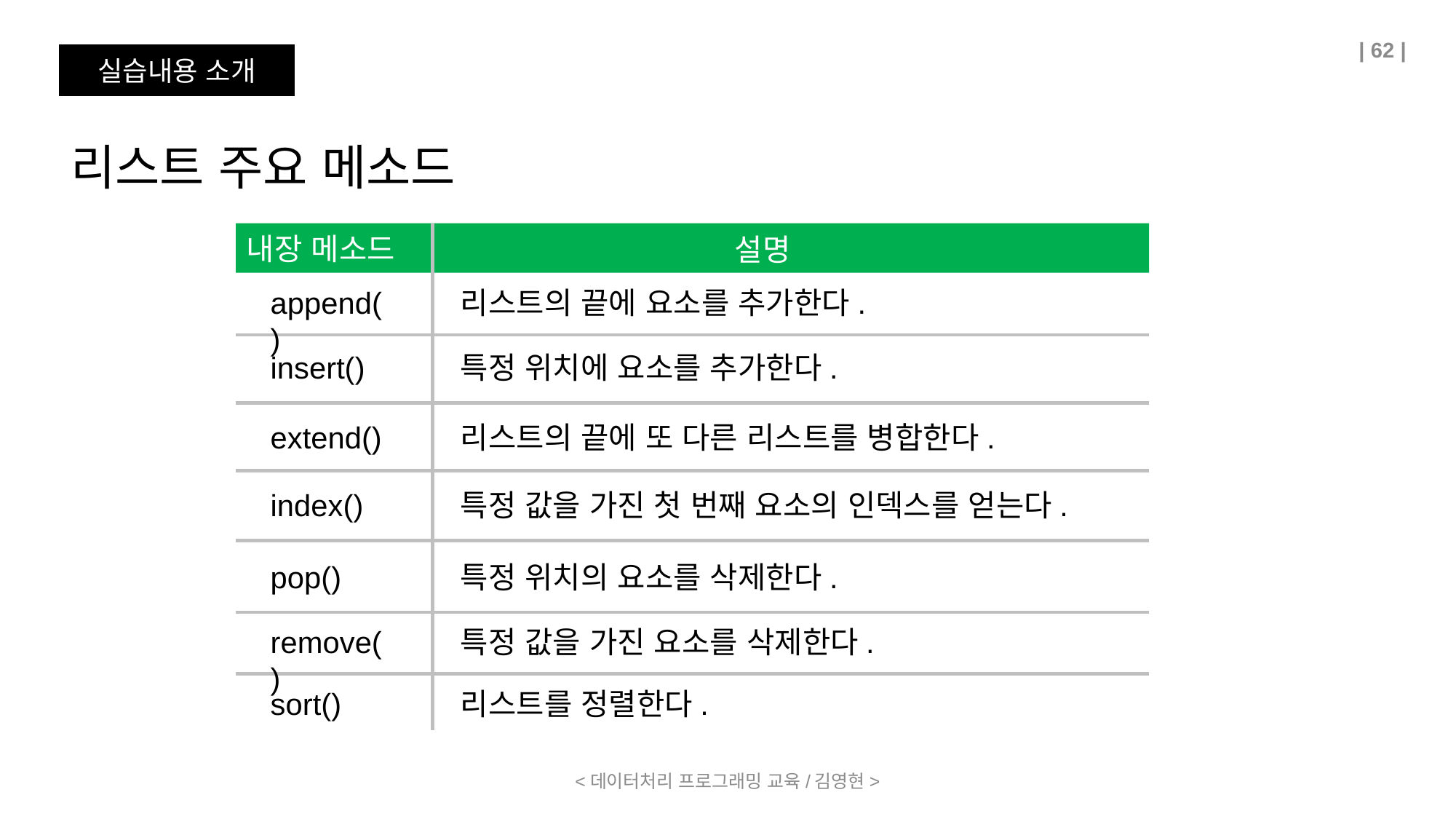

| 62 |
실습내용 소개
리스트 주요 메소드
내장 메소드
설명
append()
리스트의 끝에 요소를 추가한다.
insert()
특정 위치에 요소를 추가한다.
extend()
리스트의 끝에 또 다른 리스트를 병합한다.
index()
특정 값을 가진 첫 번째 요소의 인덱스를 얻는다.
pop()
특정 위치의 요소를 삭제한다.
remove()
특정 값을 가진 요소를 삭제한다.
sort()
리스트를 정렬한다.
<데이터처리 프로그래밍 교육/김영현>